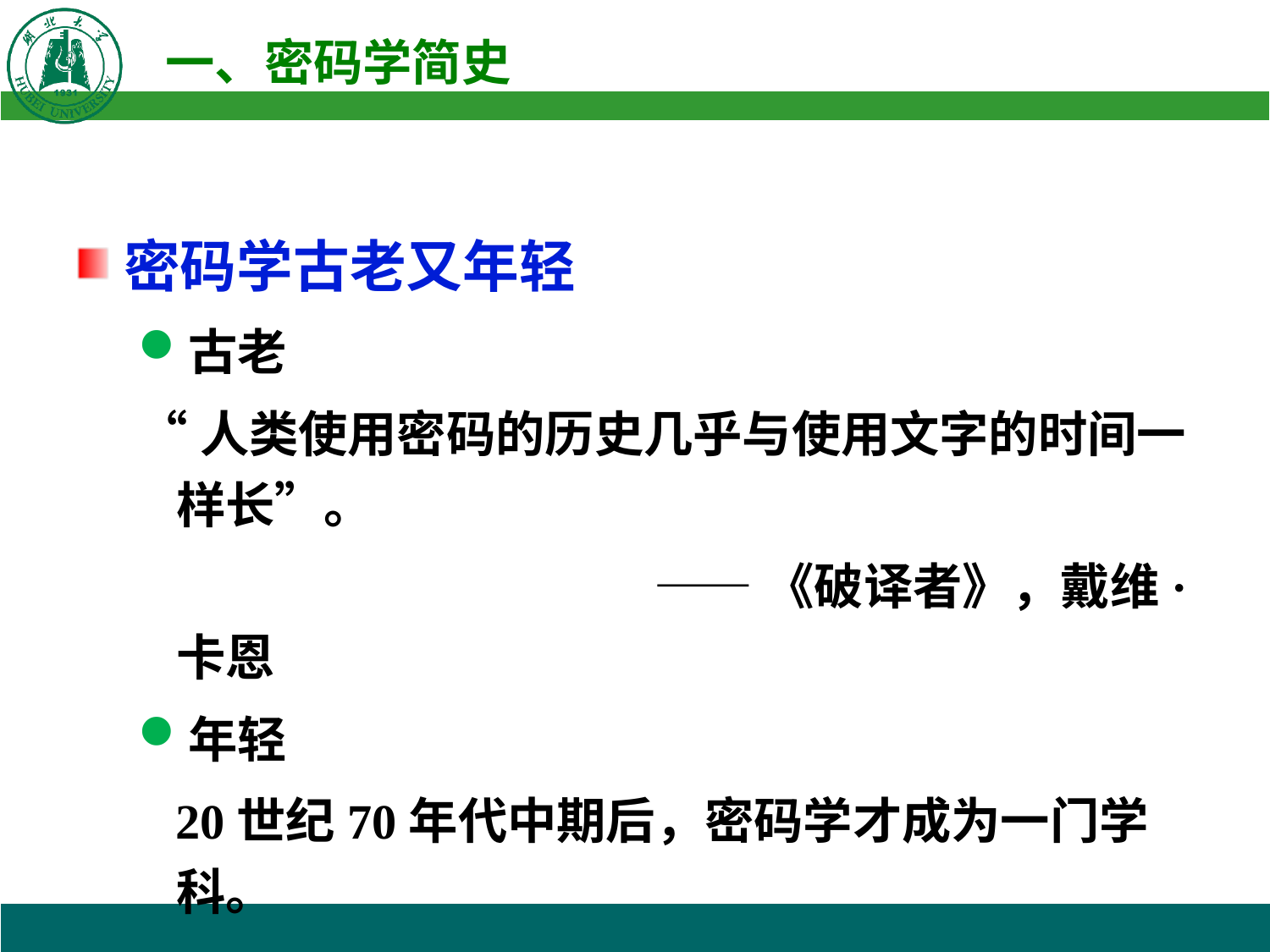

密码学古老又年轻
古老
“人类使用密码的历史几乎与使用文字的时间一样长”。
			                    ——《破译者》，戴维·卡恩
年轻
   20世纪70年代中期后，密码学才成为一门学科。